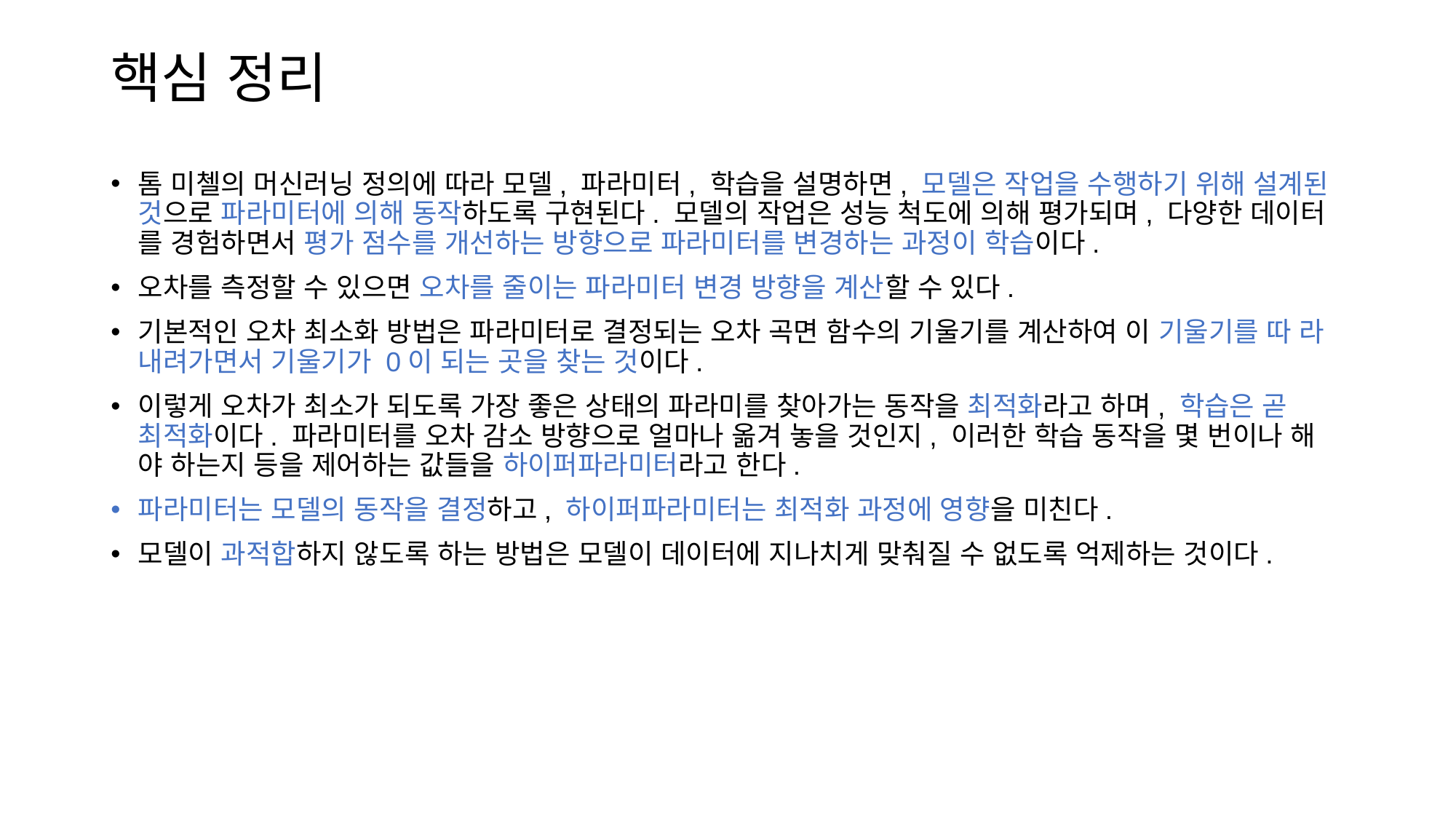

# 핵심 정리
톰 미첼의 머신러닝 정의에 따라 모델, 파라미터, 학습을 설명하면, 모델은 작업을 수행하기 위해 설계된 것으로 파라미터에 의해 동작하도록 구현된다. 모델의 작업은 성능 척도에 의해 평가되며, 다양한 데이터 를 경험하면서 평가 점수를 개선하는 방향으로 파라미터를 변경하는 과정이 학습이다.
오차를 측정할 수 있으면 오차를 줄이는 파라미터 변경 방향을 계산할 수 있다.
기본적인 오차 최소화 방법은 파라미터로 결정되는 오차 곡면 함수의 기울기를 계산하여 이 기울기를 따 라 내려가면서 기울기가 0이 되는 곳을 찾는 것이다.
이렇게 오차가 최소가 되도록 가장 좋은 상태의 파라미를 찾아가는 동작을 최적화라고 하며, 학습은 곧 최적화이다. 파라미터를 오차 감소 방향으로 얼마나 옮겨 놓을 것인지, 이러한 학습 동작을 몇 번이나 해 야 하는지 등을 제어하는 값들을 하이퍼파라미터라고 한다.
파라미터는 모델의 동작을 결정하고, 하이퍼파라미터는 최적화 과정에 영향을 미친다.
모델이 과적합하지 않도록 하는 방법은 모델이 데이터에 지나치게 맞춰질 수 없도록 억제하는 것이다.